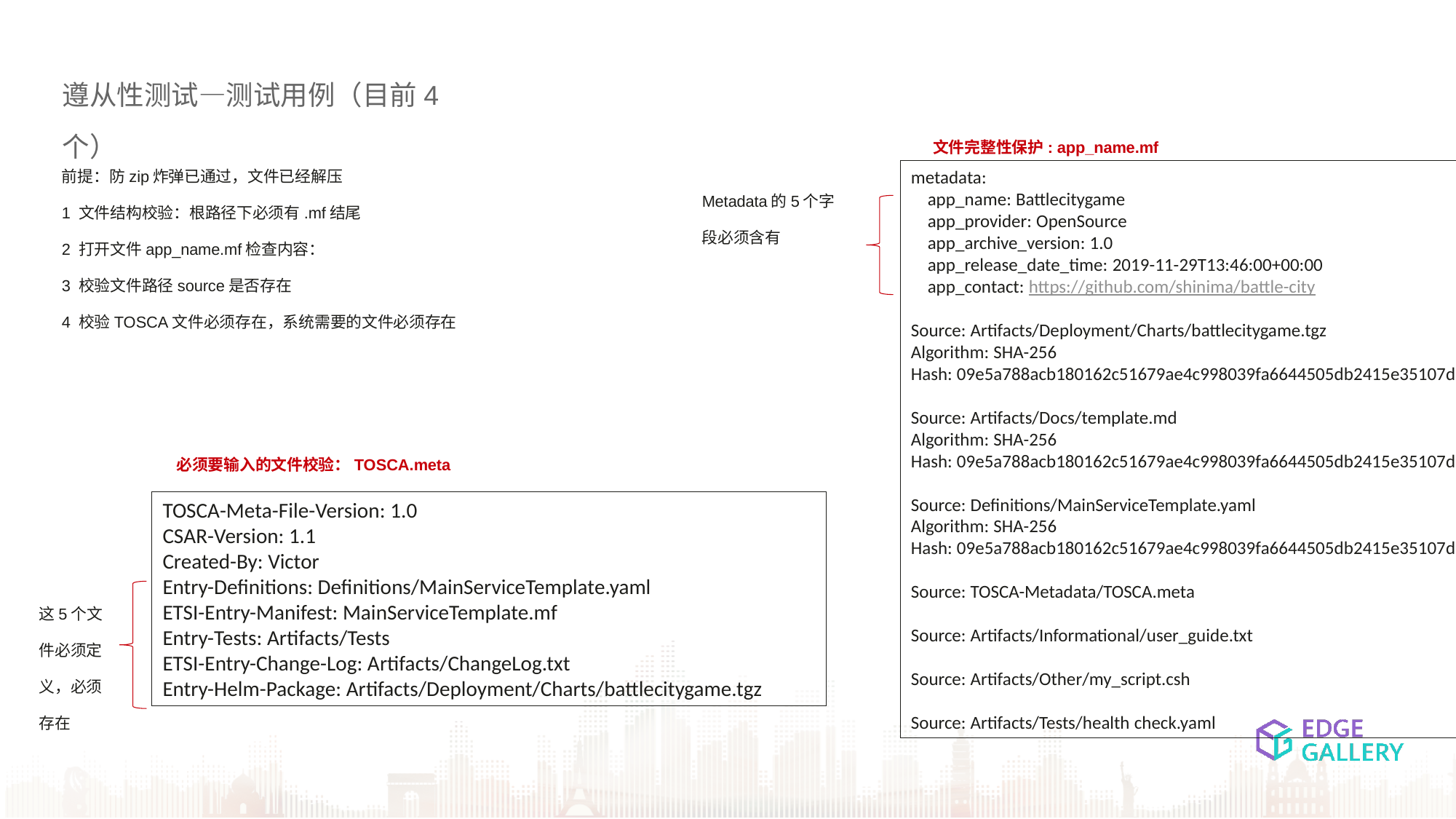

遵从性测试—测试用例（目前4个）
文件完整性保护: app_name.mf
前提：防zip炸弹已通过，文件已经解压
1 文件结构校验：根路径下必须有.mf结尾
2 打开文件app_name.mf检查内容：
3 校验文件路径source是否存在
4 校验TOSCA文件必须存在，系统需要的文件必须存在

metadata:
    app_name: Battlecitygame
    app_provider: OpenSource
    app_archive_version: 1.0
    app_release_date_time: 2019-11-29T13:46:00+00:00
    app_contact: https://github.com/shinima/battle-city

Source: Artifacts/Deployment/Charts/battlecitygame.tgz
Algorithm: SHA-256
Hash: 09e5a788acb180162c51679ae4c998039fa6644505db2415e35107d1ee213943

Source: Artifacts/Docs/template.md
Algorithm: SHA-256
Hash: 09e5a788acb180162c51679ae4c998039fa6644505db2415e35107d1ee213943

Source: Definitions/MainServiceTemplate.yaml
Algorithm: SHA-256
Hash: 09e5a788acb180162c51679ae4c998039fa6644505db2415e35107d1ee213943

Source: TOSCA-Metadata/TOSCA.meta

Source: Artifacts/Informational/user_guide.txt

Source: Artifacts/Other/my_script.csh

Source: Artifacts/Tests/health check.yaml
Metadata的5个字段必须含有

必须要输入的文件校验：TOSCA.meta
TOSCA-Meta-File-Version: 1.0
CSAR-Version: 1.1
Created-By: Victor
Entry-Definitions: Definitions/MainServiceTemplate.yaml
ETSI-Entry-Manifest: MainServiceTemplate.mf
Entry-Tests: Artifacts/Tests
ETSI-Entry-Change-Log: Artifacts/ChangeLog.txt
Entry-Helm-Package: Artifacts/Deployment/Charts/battlecitygame.tgz
这5个文件必须定义，必须存在